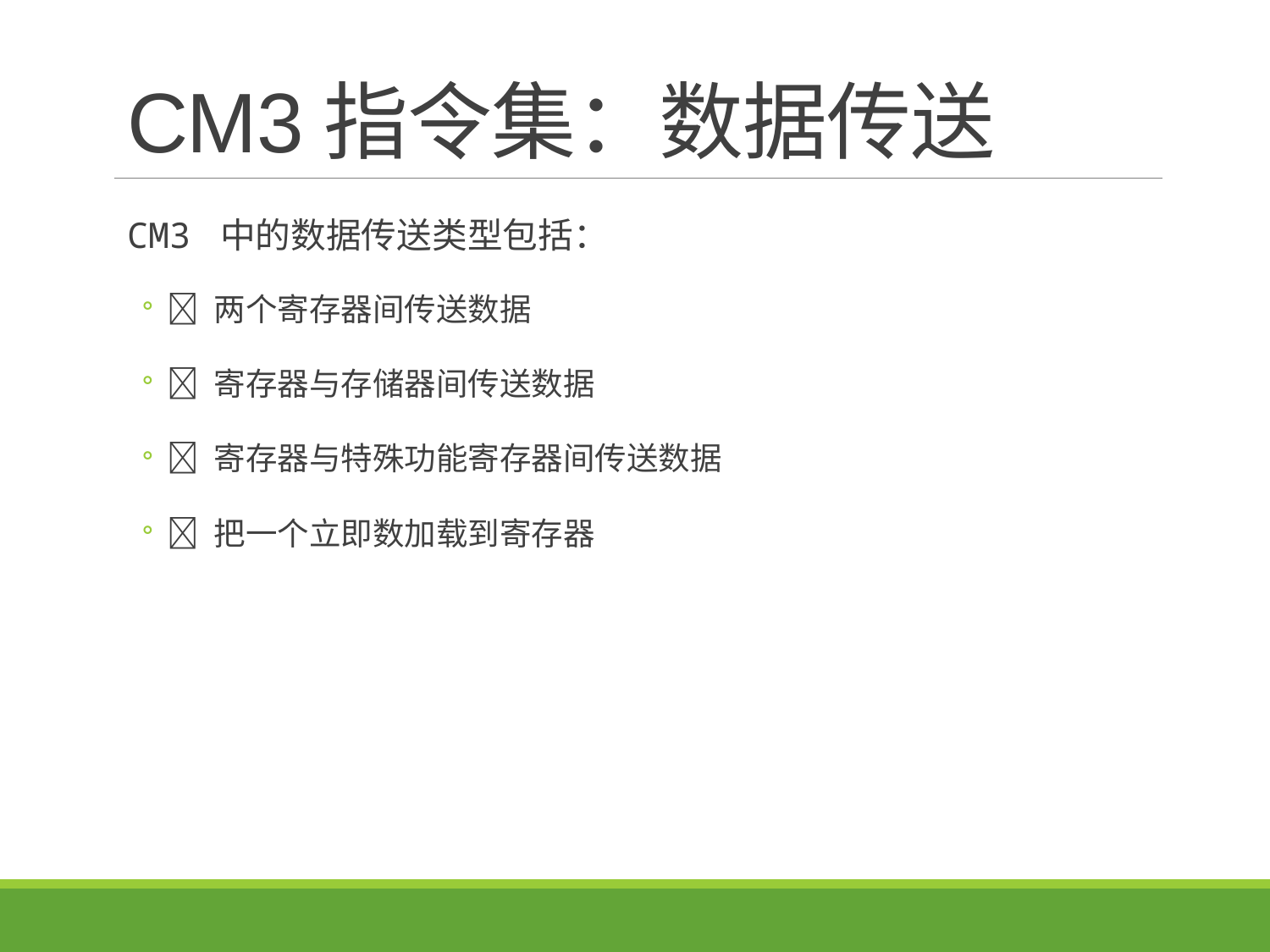

# CM3指令集：数据传送
CM3 中的数据传送类型包括：
􀁺 两个寄存器间传送数据
􀁺 寄存器与存储器间传送数据
􀁺 寄存器与特殊功能寄存器间传送数据
􀁺 把一个立即数加载到寄存器